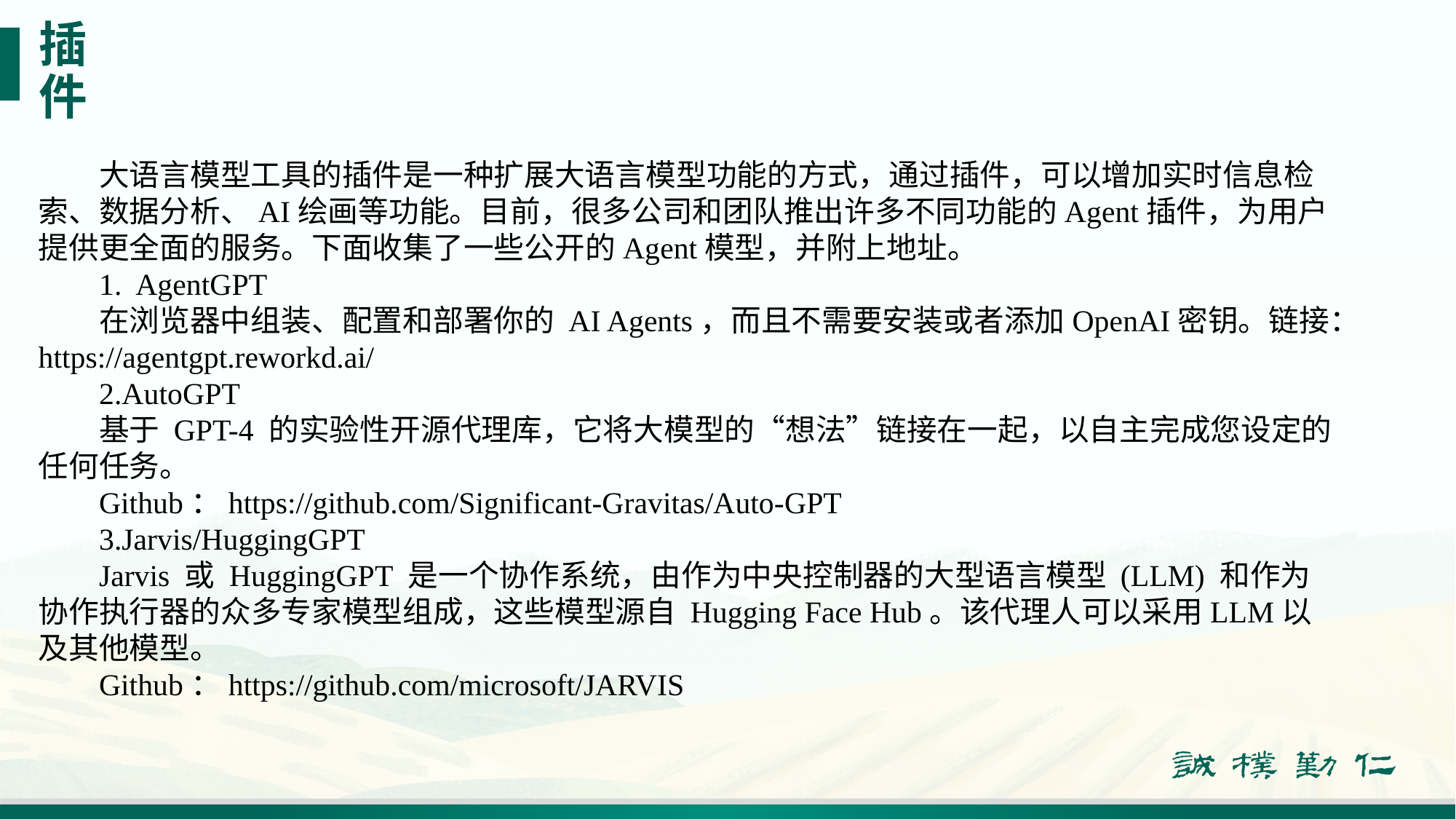

# 插件
大语言模型工具的插件是一种扩展大语言模型功能的方式，通过插件，可以增加实时信息检索、数据分析、AI绘画等功能。目前，很多公司和团队推出许多不同功能的Agent插件，为用户提供更全面的服务。下面收集了一些公开的Agent模型，并附上地址。
1.  AgentGPT
在浏览器中组装、配置和部署你的 AI Agents，而且不需要安装或者添加OpenAI密钥。链接：https://agentgpt.reworkd.ai/
2.AutoGPT
基于 GPT-4 的实验性开源代理库，它将大模型的“想法”链接在一起，以自主完成您设定的任何任务。
Github：https://github.com/Significant-Gravitas/Auto-GPT
3.Jarvis/HuggingGPT
Jarvis 或 HuggingGPT 是一个协作系统，由作为中央控制器的大型语言模型 (LLM) 和作为协作执行器的众多专家模型组成，这些模型源自 Hugging Face Hub。该代理人可以采用LLM以及其他模型。
Github：https://github.com/microsoft/JARVIS